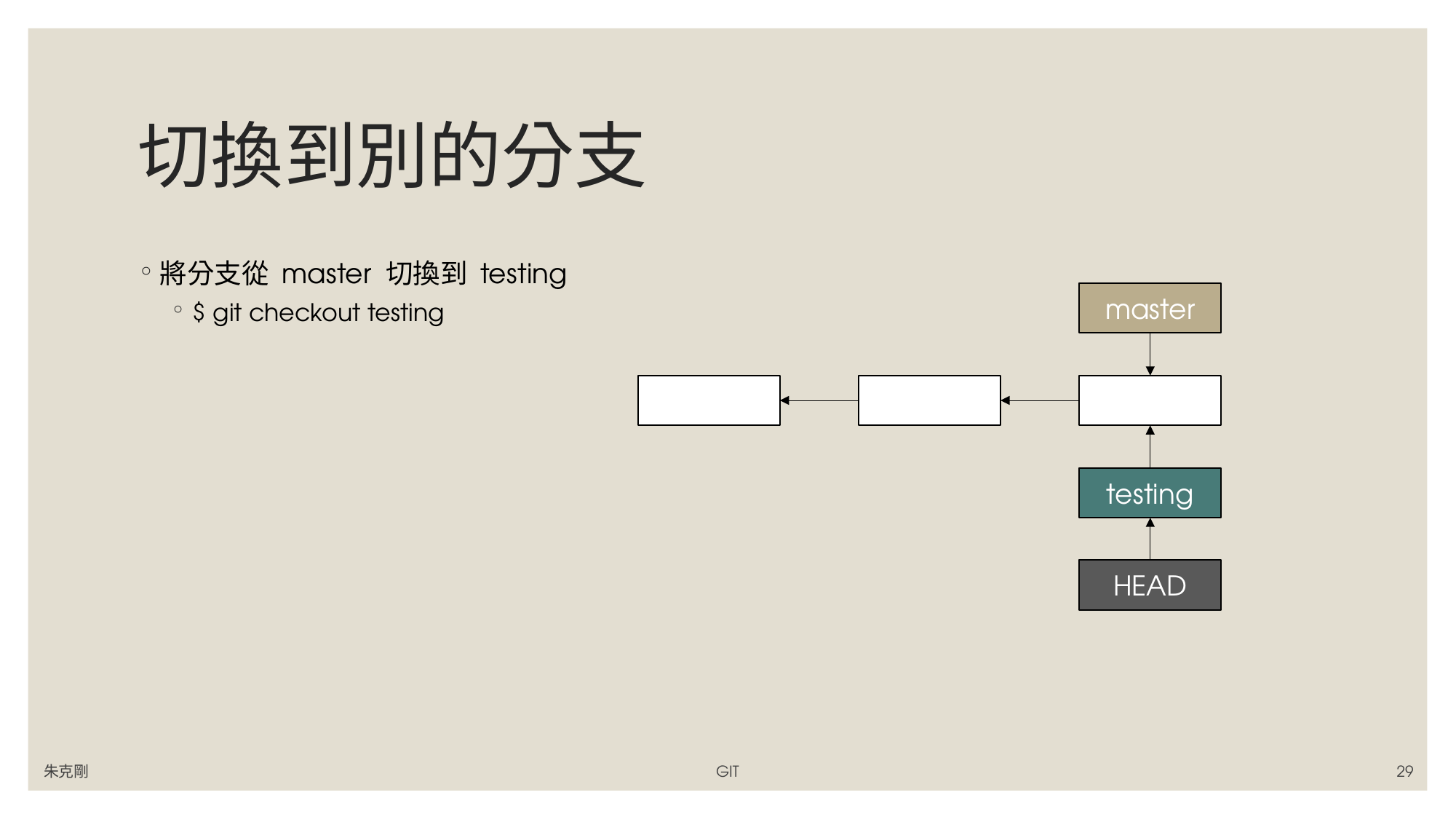

# 切換到別的分支
將分支從 master 切換到 testing
$ git checkout testing
master

testing
HEAD
朱克剛
GIT
29